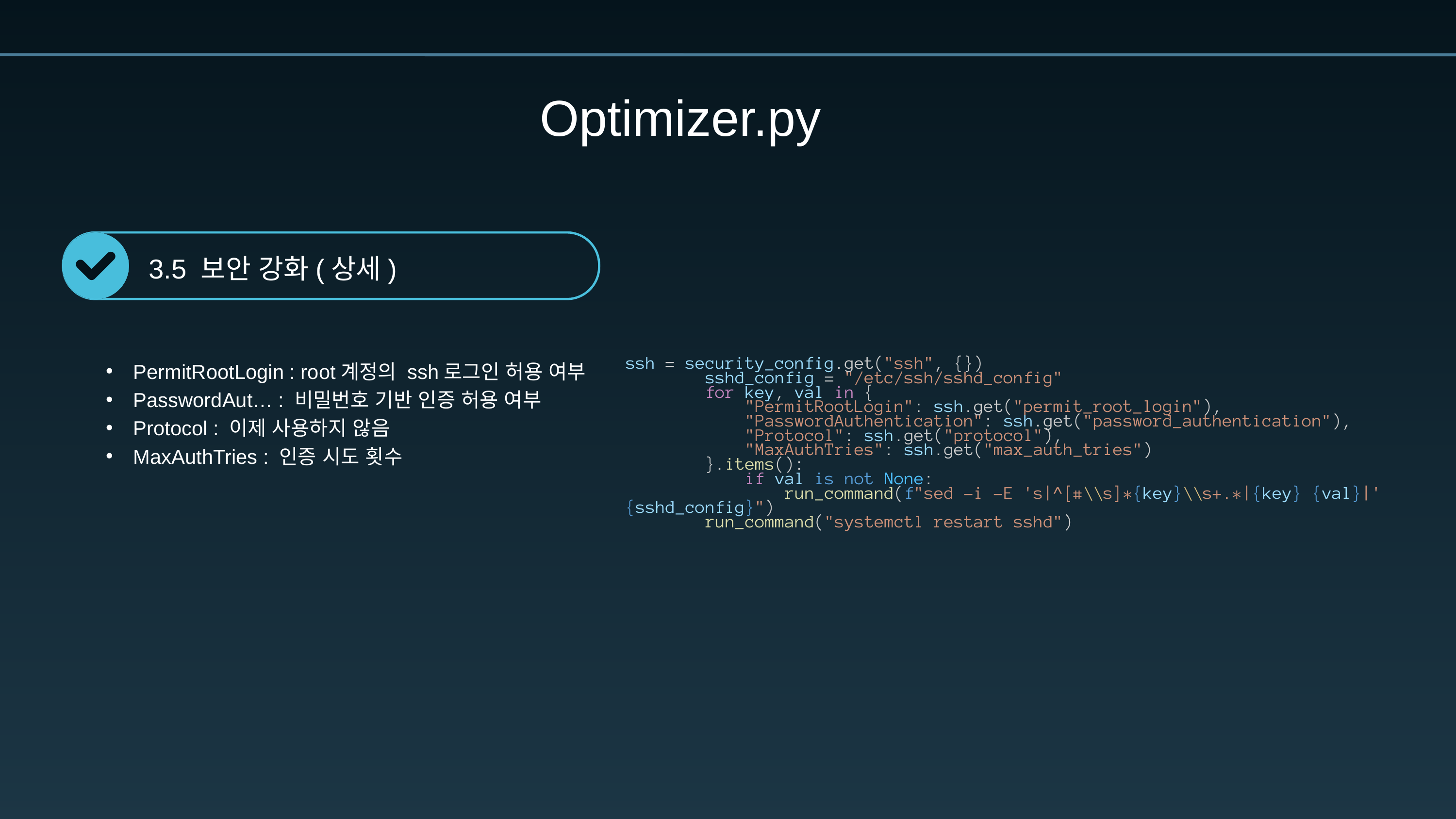

Optimizer.py

3.5 보안 강화(상세)
PermitRootLogin : root계정의 ssh로그인 허용 여부
PasswordAut… : 비밀번호 기반 인증 허용 여부
Protocol : 이제 사용하지 않음
MaxAuthTries : 인증 시도 횟수
ssh = security_config.get("ssh", {})
        sshd_config = "/etc/ssh/sshd_config"
        for key, val in {
            "PermitRootLogin": ssh.get("permit_root_login"),
            "PasswordAuthentication": ssh.get("password_authentication"),
            "Protocol": ssh.get("protocol"),
            "MaxAuthTries": ssh.get("max_auth_tries")
        }.items():
            if val is not None:
                run_command(f"sed -i -E 's|^[#\\s]*{key}\\s+.*|{key} {val}|' {sshd_config}")
        run_command("systemctl restart sshd")